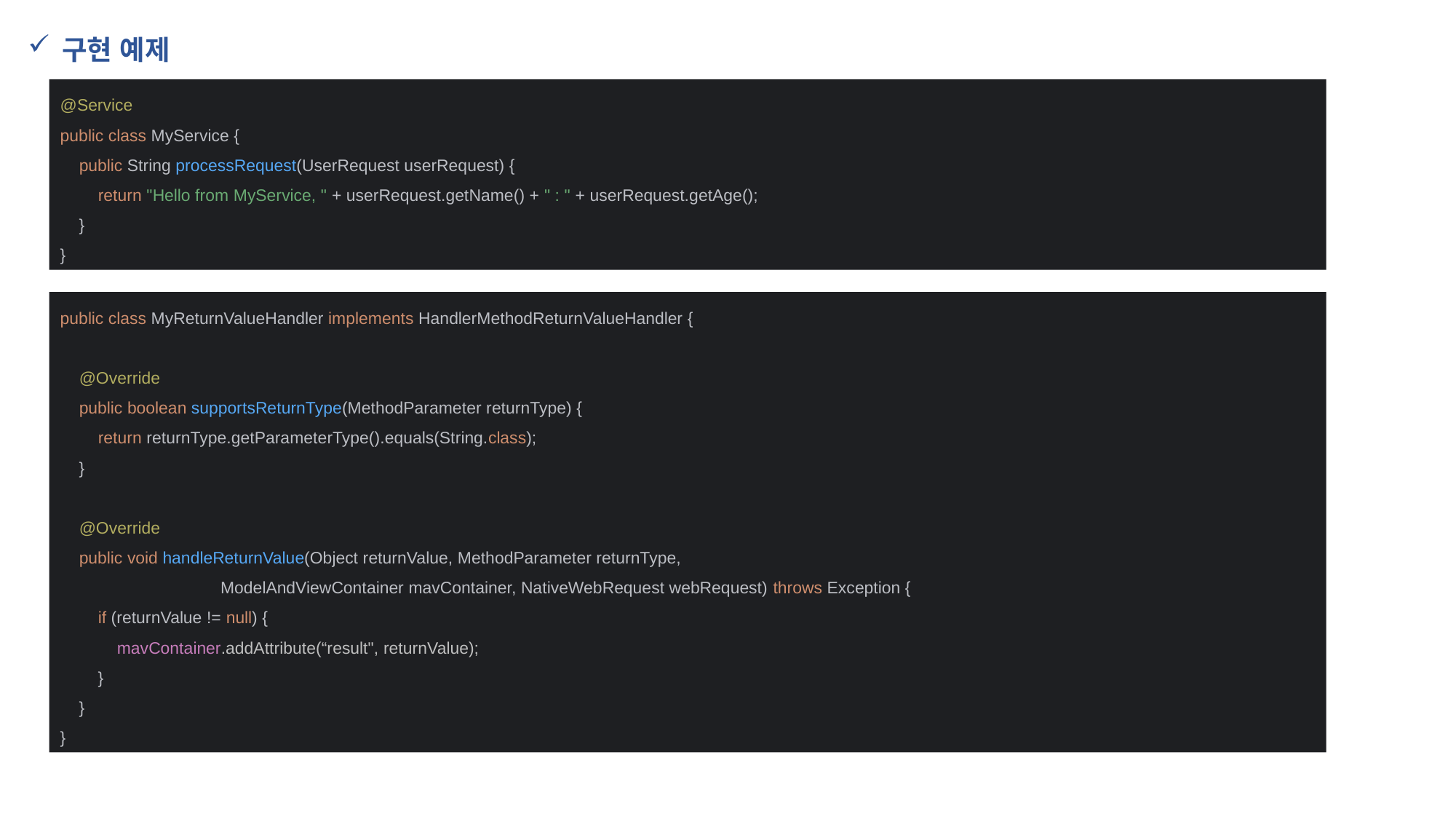

구현 예제
@Service
public class MyService {
    public String processRequest(UserRequest userRequest) {
        return "Hello from MyService, " + userRequest.getName() + " : " + userRequest.getAge();
    }
}
public class MyReturnValueHandler implements HandlerMethodReturnValueHandler {
    @Override
    public boolean supportsReturnType(MethodParameter returnType) {
        return returnType.getParameterType().equals(String.class);
    }
    @Override
    public void handleReturnValue(Object returnValue, MethodParameter returnType,
                                  ModelAndViewContainer mavContainer, NativeWebRequest webRequest) throws Exception {
        if (returnValue != null) {
            mavContainer.addAttribute(“result", returnValue);
        }
    }
}